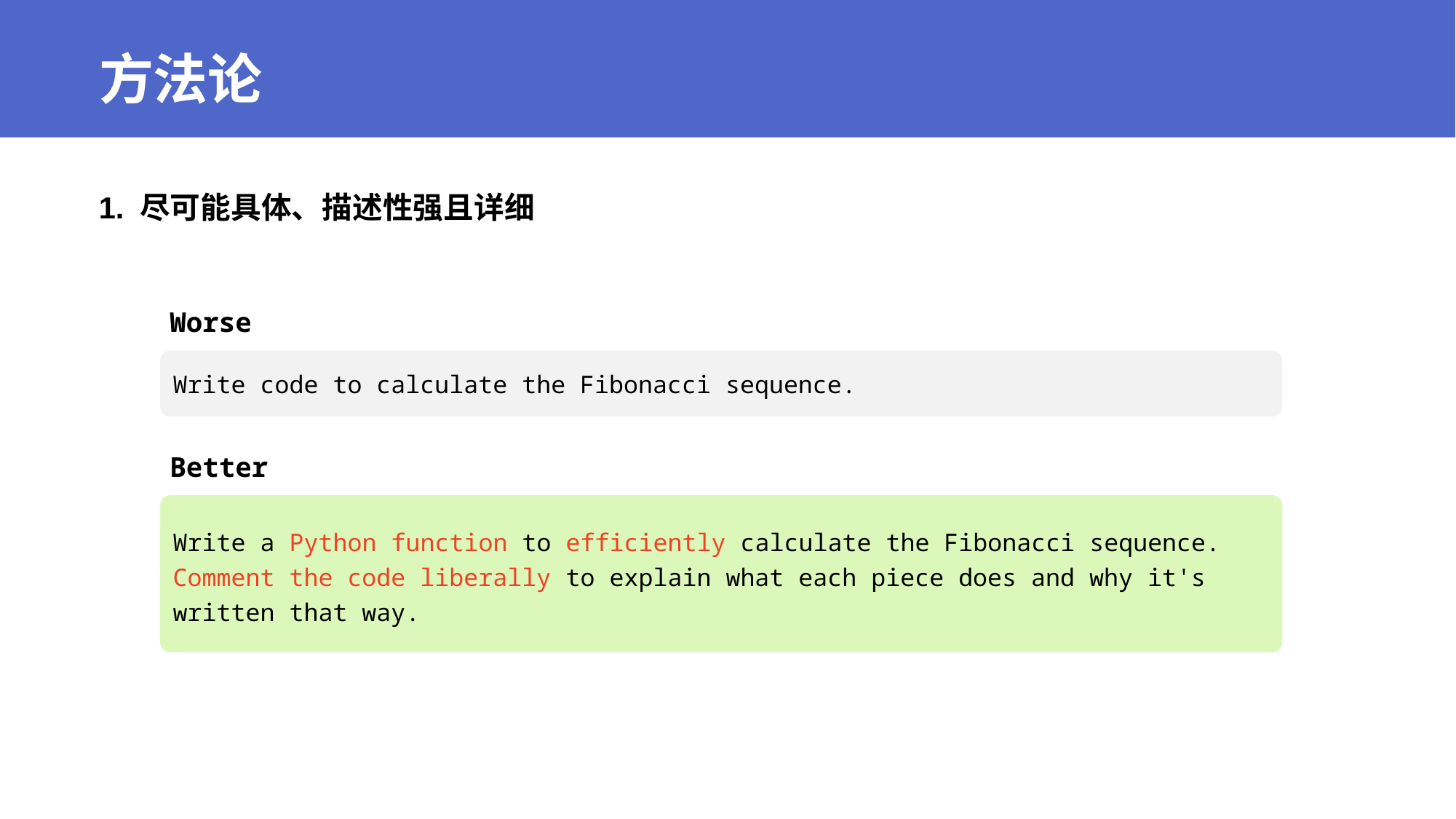

# 方法论
1. 尽可能具体、描述性强且详细
Worse
Write code to calculate the Fibonacci sequence.
Better
Write a Python function to efficiently calculate the Fibonacci sequence. Comment the code liberally to explain what each piece does and why it's written that way.